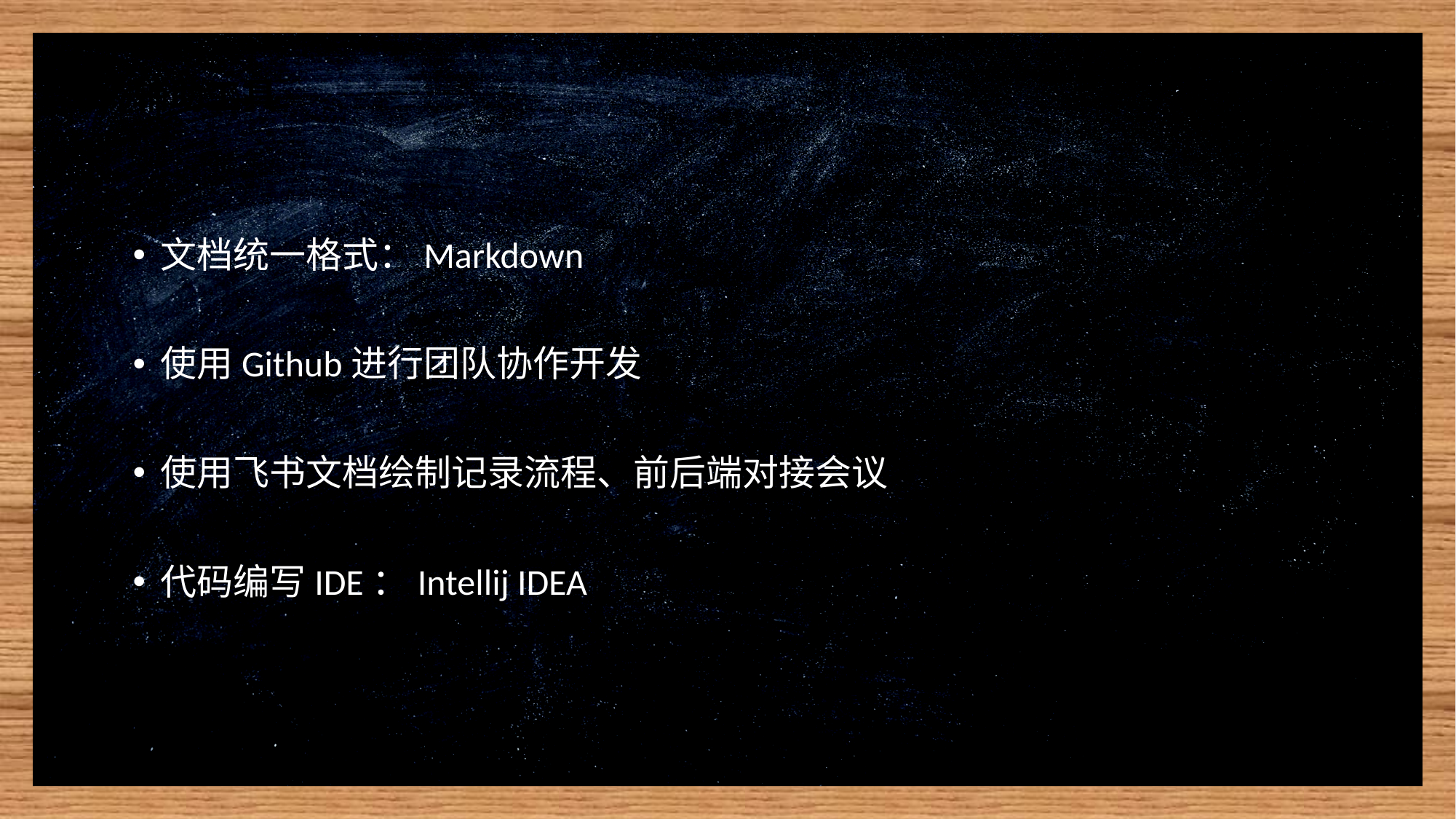

辅助工具
文档统一格式：Markdown

使用Github进行团队协作开发

使用飞书文档绘制记录流程、前后端对接会议

代码编写IDE：Intellij IDEA